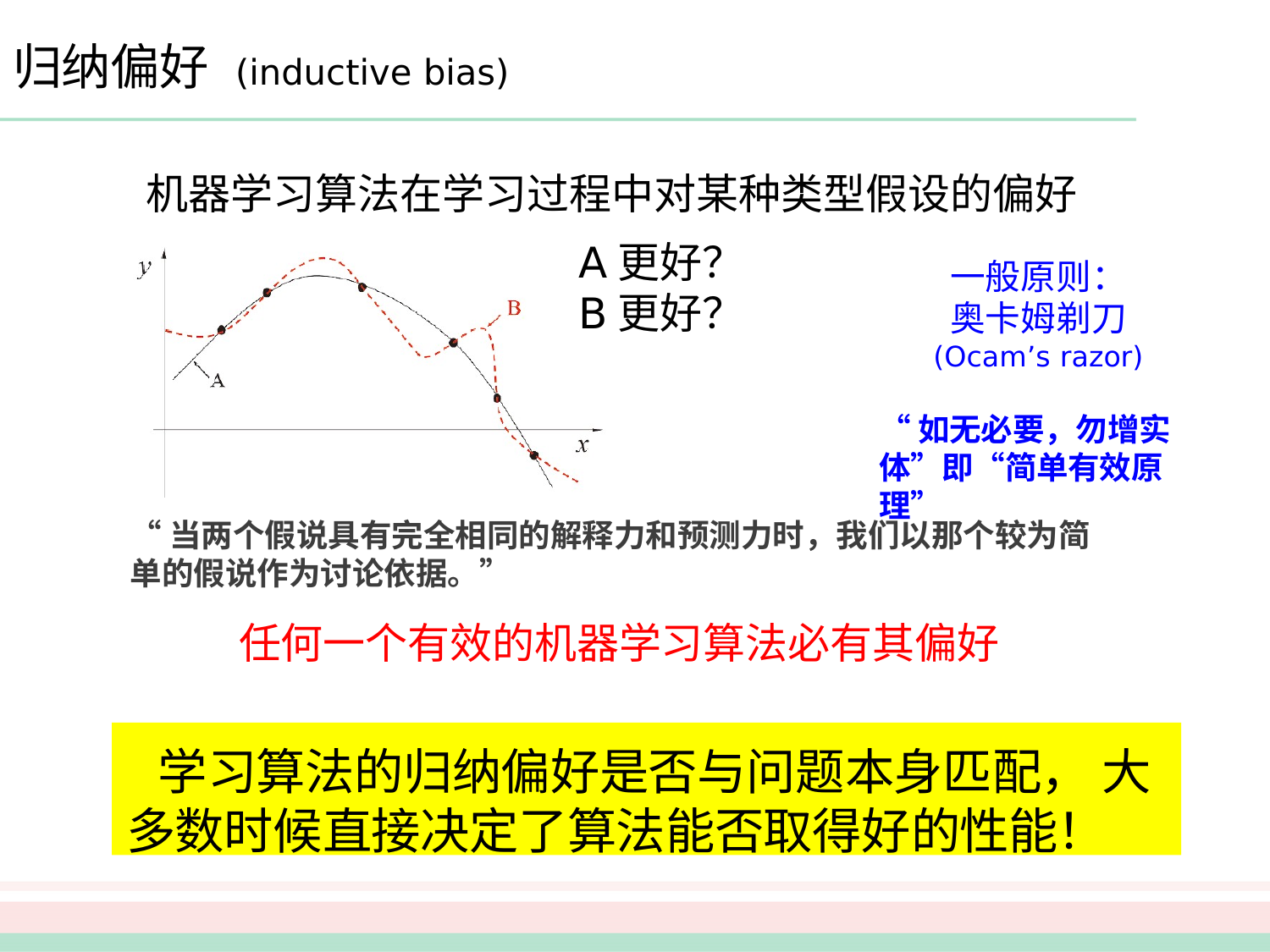

# 归纳偏好 (inductive bias)
机器学习算法在学习过程中对某种类型假设的偏好

A更好？
B更好？
一般原则： 奥卡姆剃刀 (Ocam’s razor)
“如无必要，勿增实体”即“简单有效原理”
“当两个假说具有完全相同的解释力和预测力时，我们以那个较为简单的假说作为讨论依据。”
任何一个有效的机器学习算法必有其偏好

学习算法的归纳偏好是否与问题本身匹配， 大多数时候直接决定了算法能否取得好的性能！